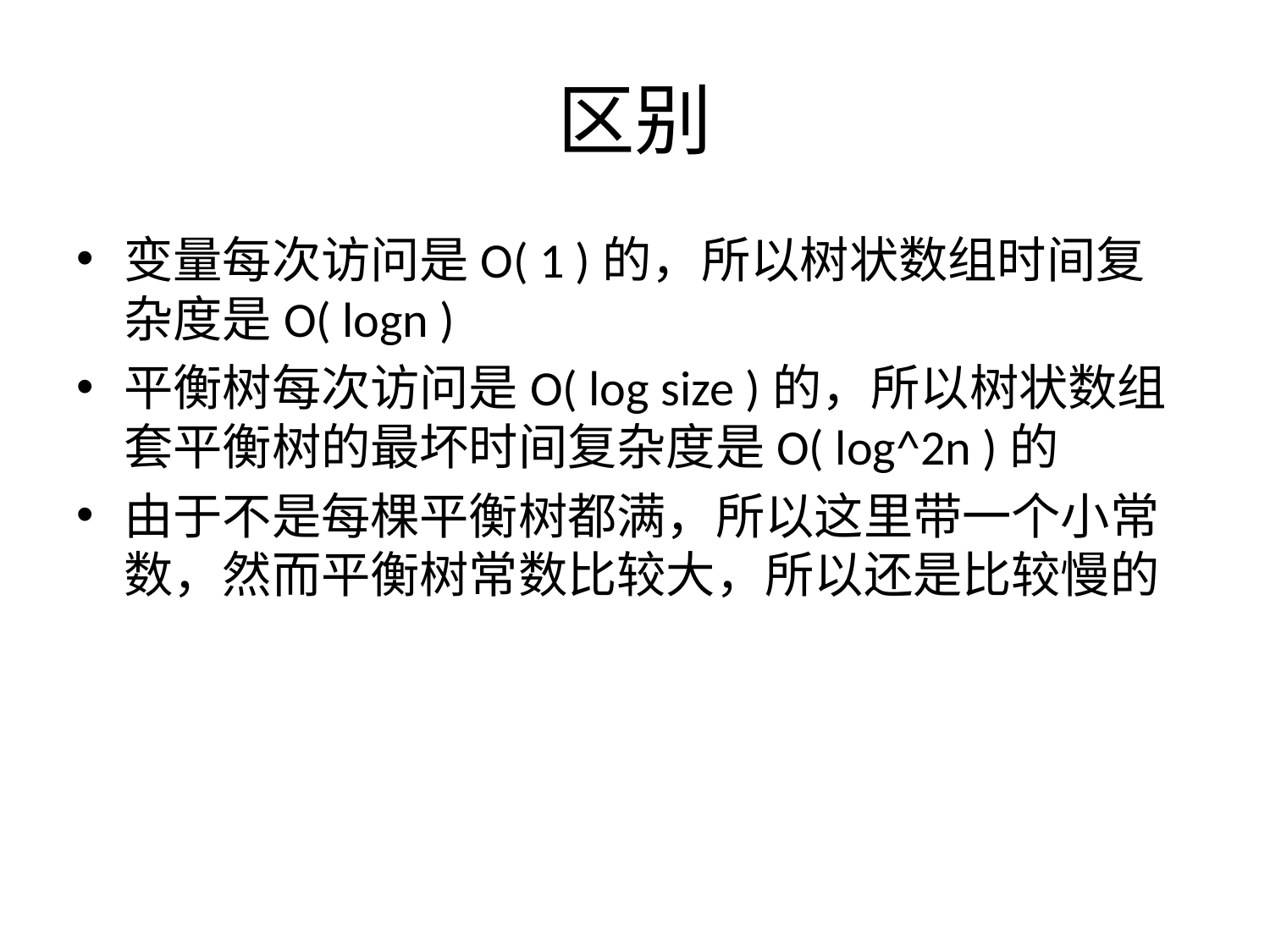

# 区别
变量每次访问是O( 1 )的，所以树状数组时间复杂度是O( logn )
平衡树每次访问是O( log size )的，所以树状数组套平衡树的最坏时间复杂度是O( log^2n )的
由于不是每棵平衡树都满，所以这里带一个小常数，然而平衡树常数比较大，所以还是比较慢的